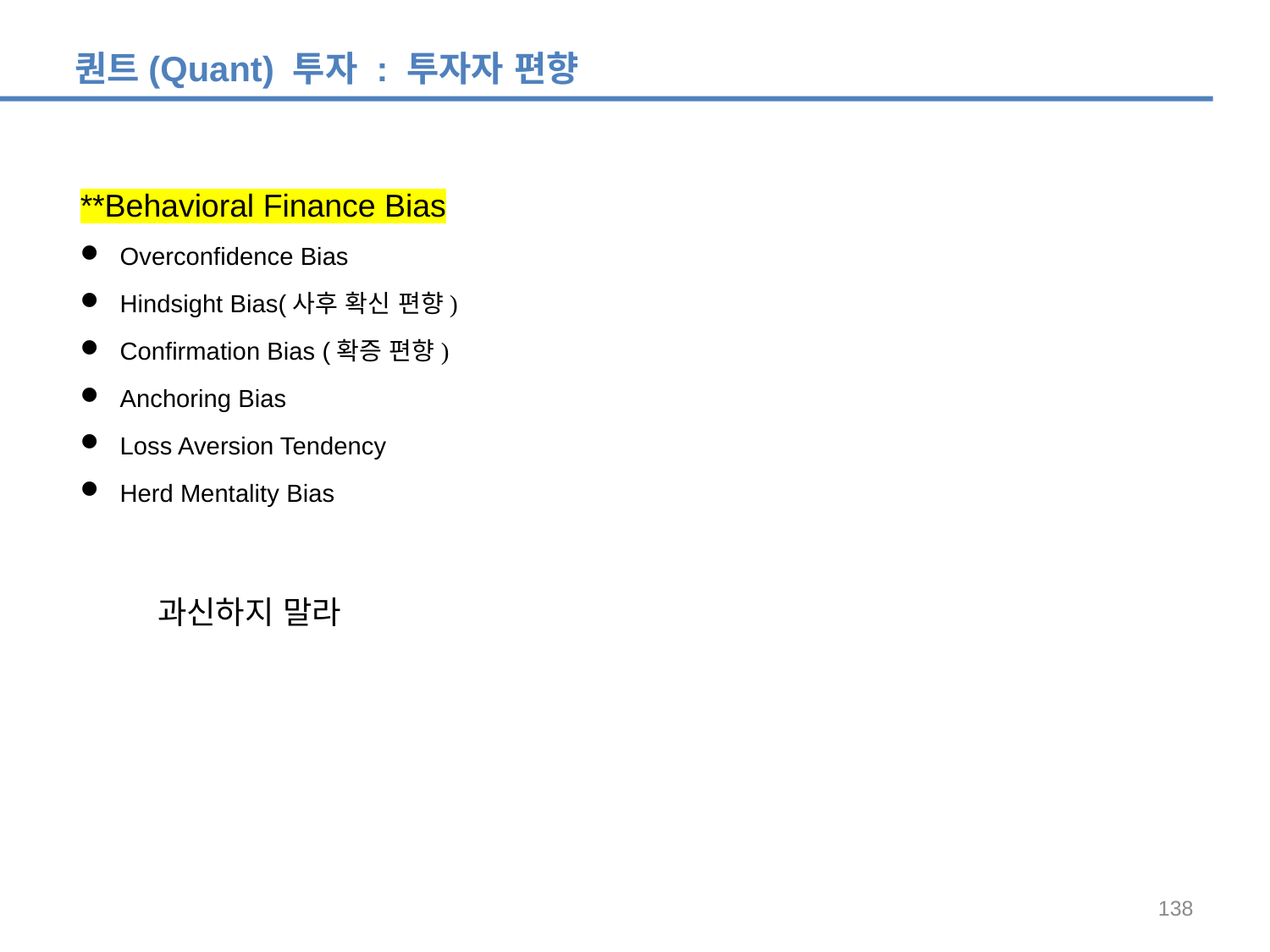

퀀트(Quant) 투자 : 투자자 편향
**Behavioral Finance Bias
Overconfidence Bias
Hindsight Bias(사후 확신 편향)
Confirmation Bias (확증 편향)
Anchoring Bias
Loss Aversion Tendency
Herd Mentality Bias
과신하지 말라
138